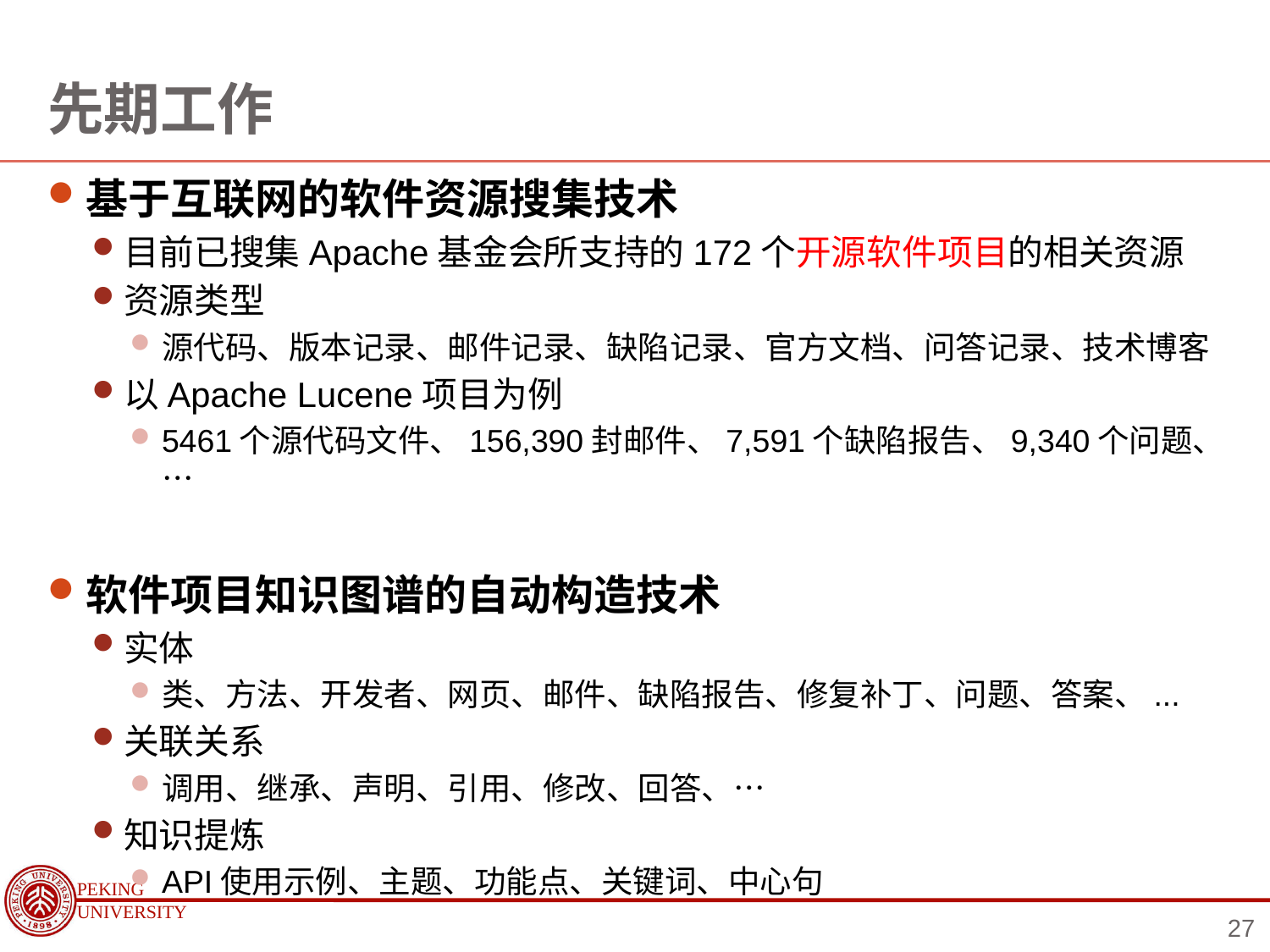

# 先期工作
基于互联网的软件资源搜集技术
目前已搜集Apache基金会所支持的172个开源软件项目的相关资源
资源类型
源代码、版本记录、邮件记录、缺陷记录、官方文档、问答记录、技术博客
以Apache Lucene项目为例
5461个源代码文件、156,390封邮件、7,591个缺陷报告、9,340个问题、…

软件项目知识图谱的自动构造技术
实体
类、方法、开发者、网页、邮件、缺陷报告、修复补丁、问题、答案、...
关联关系
调用、继承、声明、引用、修改、回答、…
知识提炼
API使用示例、主题、功能点、关键词、中心句
27